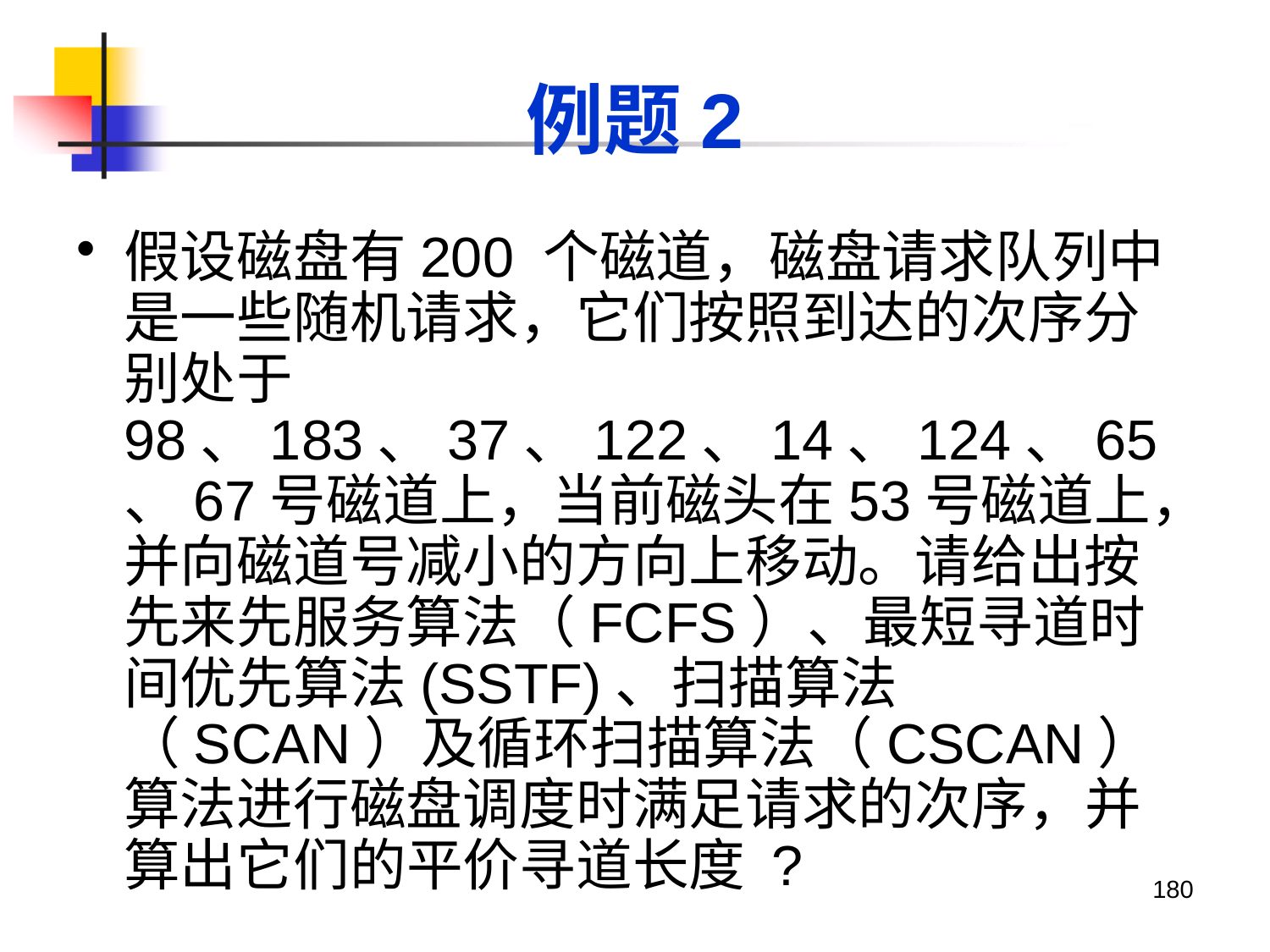

# 例题2
假设磁盘有200 个磁道，磁盘请求队列中是一些随机请求，它们按照到达的次序分别处于98、183、37、122、14、124、65、67号磁道上，当前磁头在53号磁道上，并向磁道号减小的方向上移动。请给出按先来先服务算法（FCFS）、最短寻道时间优先算法(SSTF)、扫描算法（SCAN）及循环扫描算法（CSCAN）算法进行磁盘调度时满足请求的次序，并算出它们的平价寻道长度 ?
180